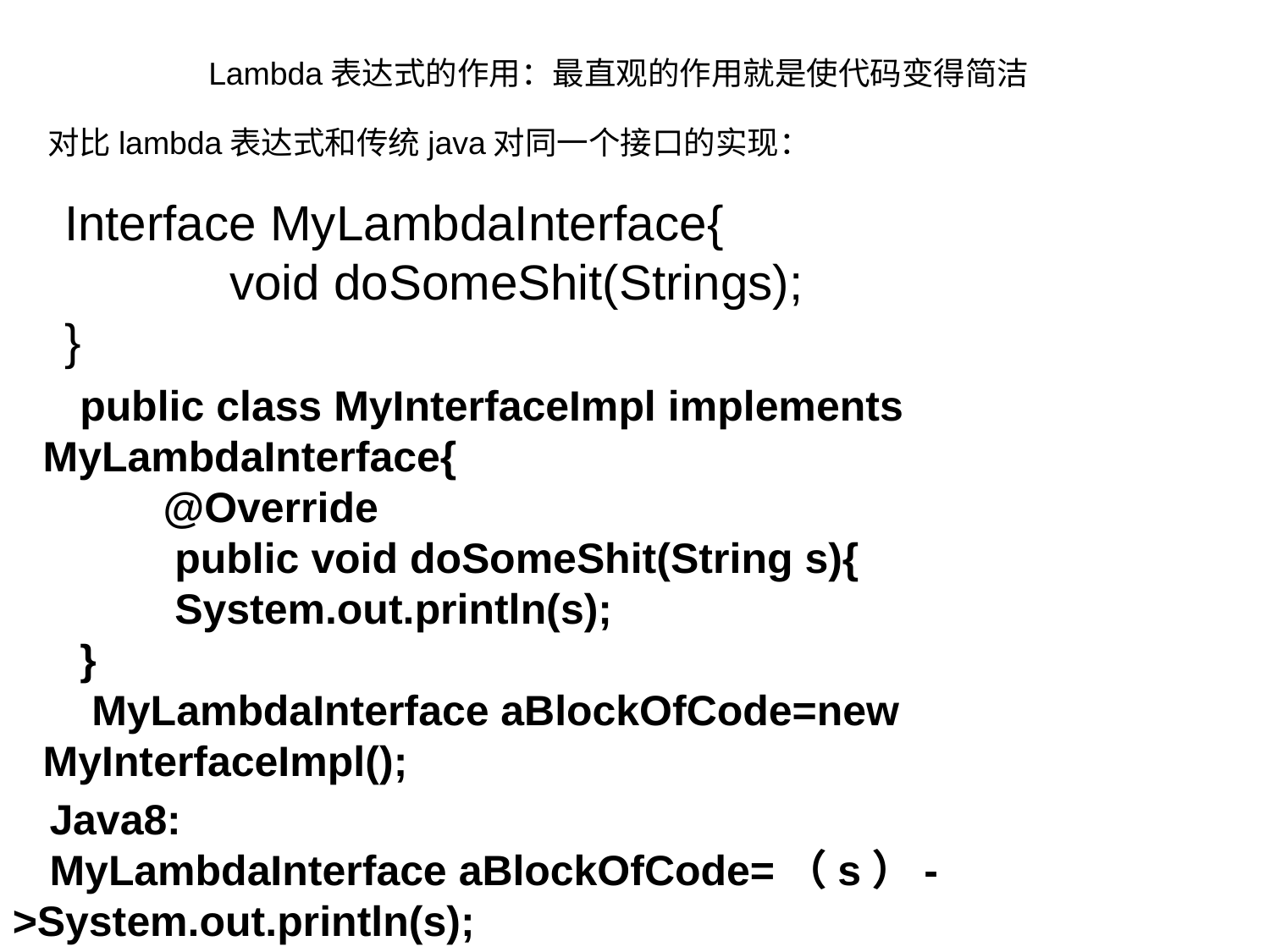

Lambda表达式的作用：最直观的作用就是使代码变得简洁
对比lambda表达式和传统java对同一个接口的实现：
Interface MyLambdaInterface{
            void doSomeShit(Strings);
}
public class MyInterfaceImpl implements MyLambdaInterface{
       @Override
        public void doSomeShit(String s){
        System.out.println(s);
}
 MyLambdaInterface aBlockOfCode=new MyInterfaceImpl();
Java8:
MyLambdaInterface aBlockOfCode=（s）->System.out.println(s);